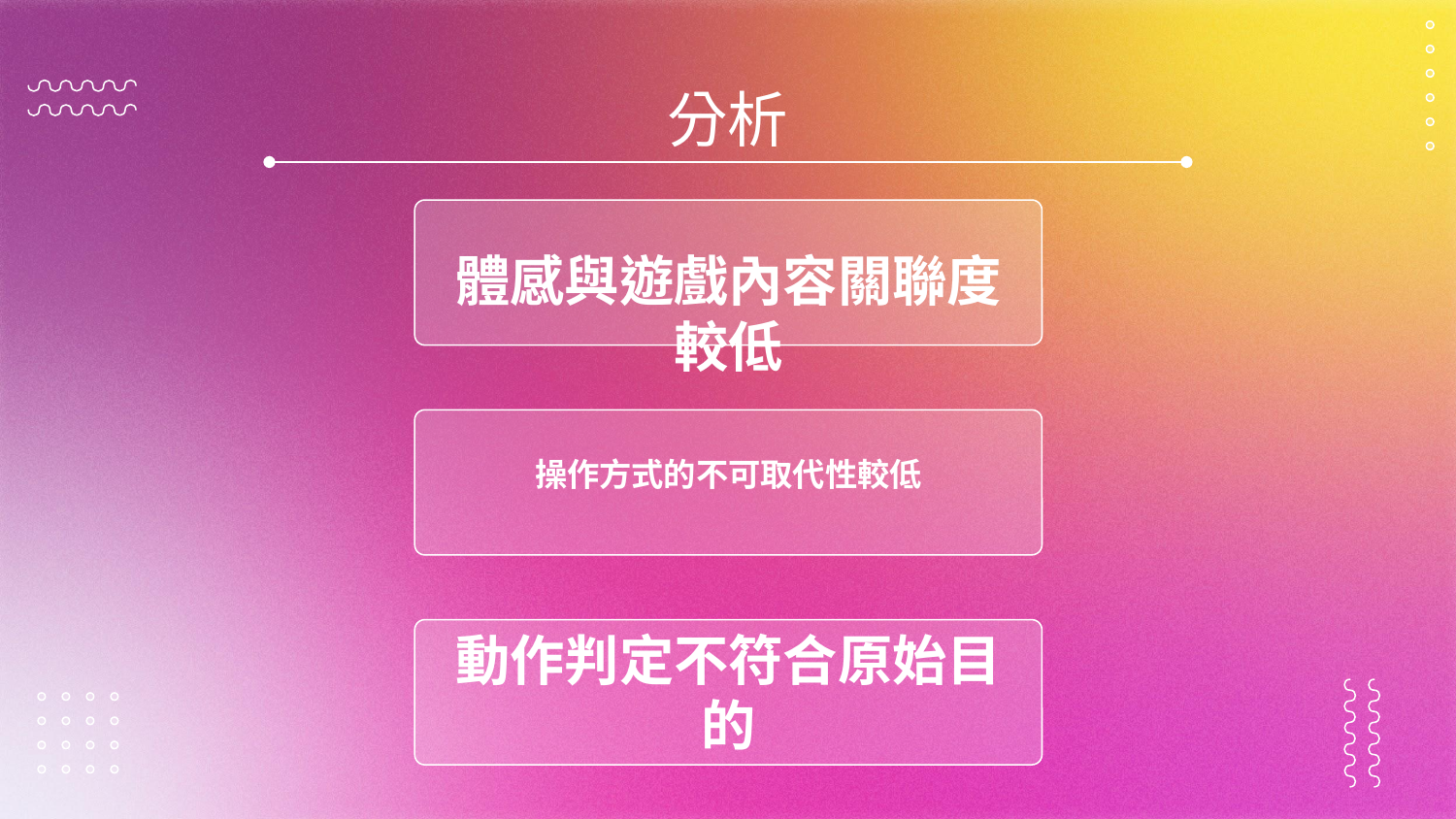

# 分析

體感與遊戲內容關聯度較低

操作方式的不可取代性較低

動作判定不符合原始目的